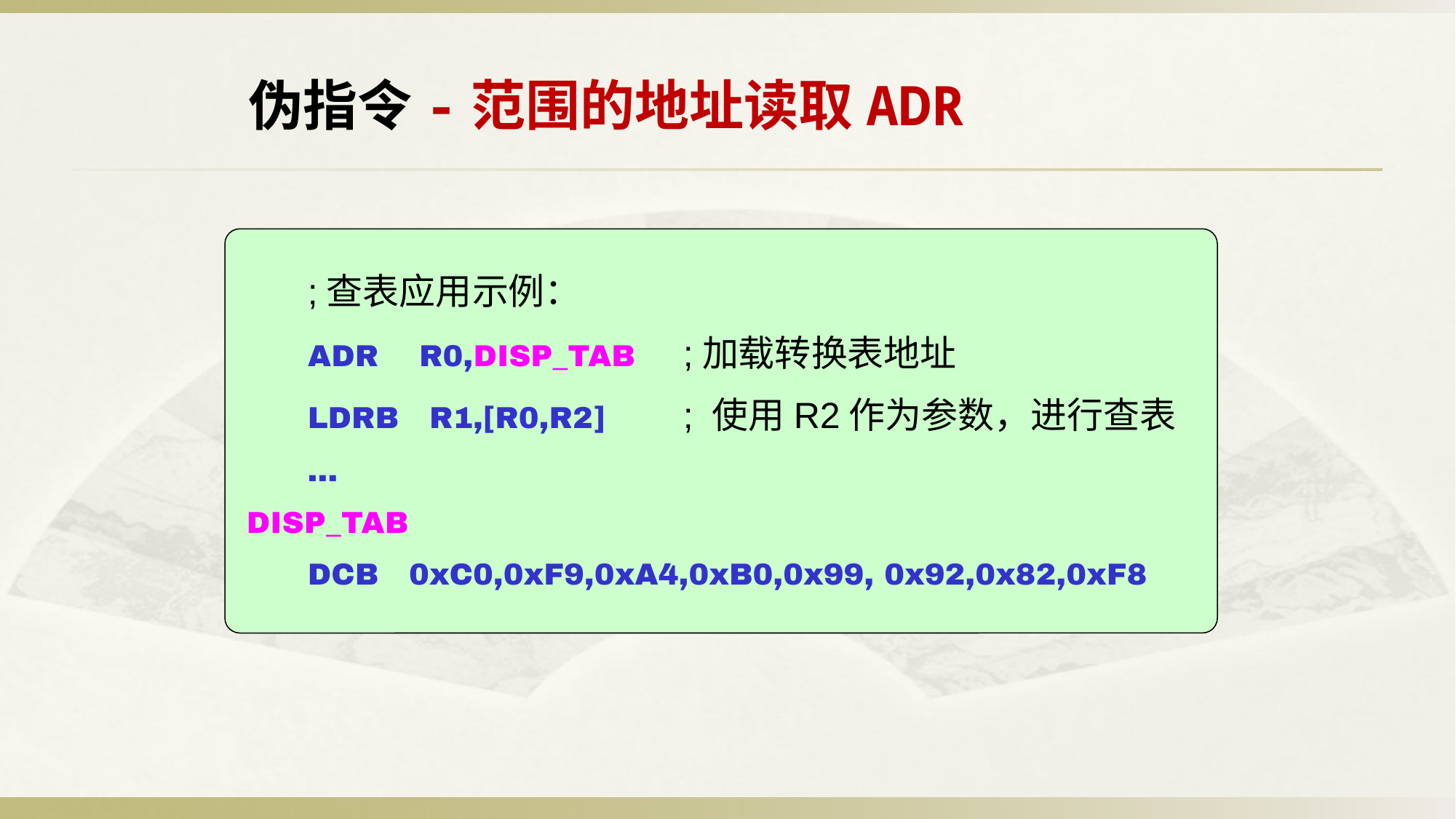

伪指令-范围的地址读取ADR

      ;查表应用示例：
      ADR    R0,DISP_TAB	;加载转换表地址
      LDRB   R1,[R0,R2]	; 使用R2作为参数，进行查表
      …
DISP_TAB
      DCB   0xC0,0xF9,0xA4,0xB0,0x99, 0x92,0x82,0xF8